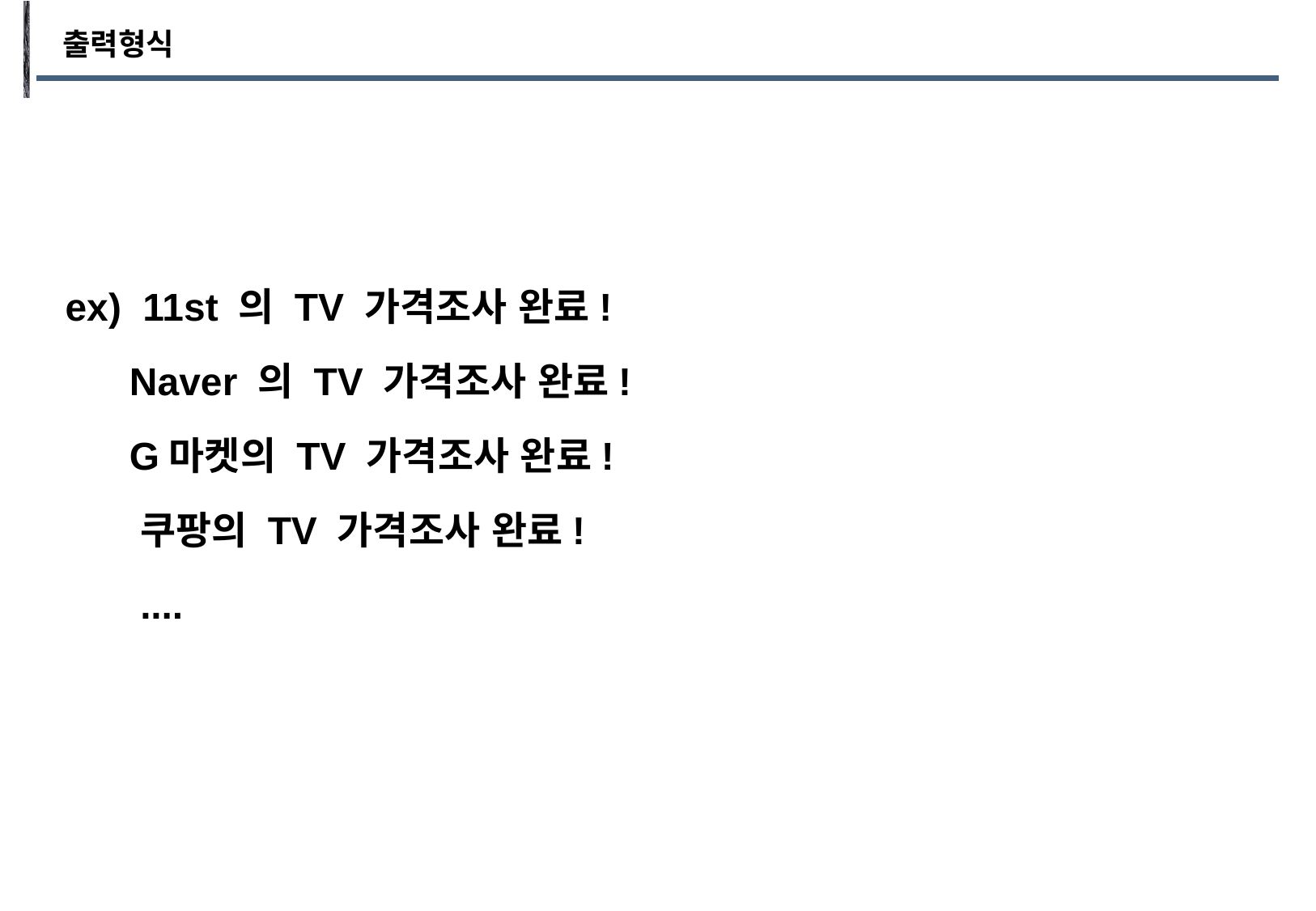

출력형식

ex)  11st 의 TV 가격조사 완료!
      Naver 의 TV 가격조사 완료!
      G마켓의 TV 가격조사 완료!
      쿠팡의 TV 가격조사 완료!
       ....